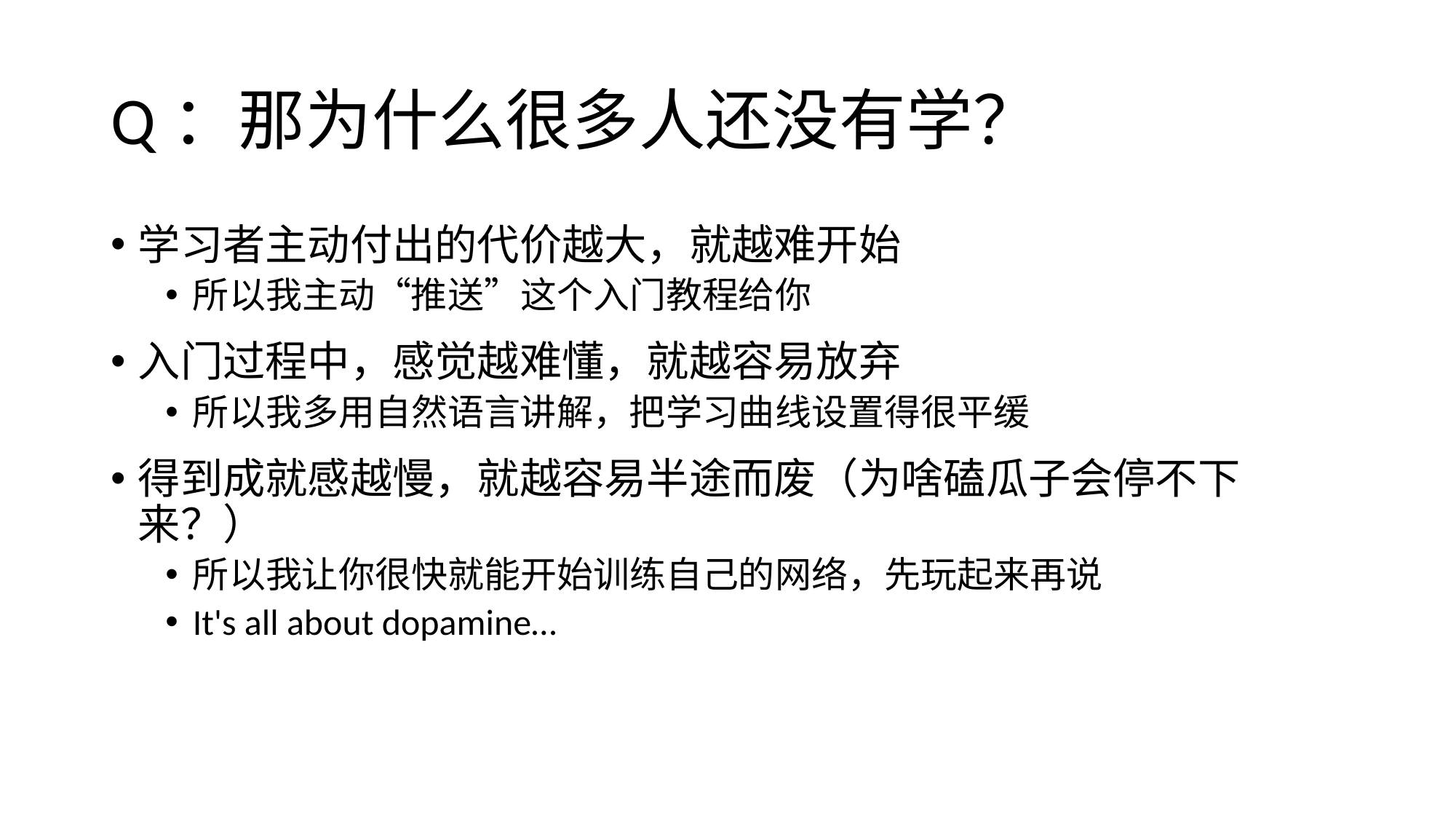

# Q：那为什么很多人还没有学？
学习者主动付出的代价越大，就越难开始
所以我主动“推送”这个入门教程给你
入门过程中，感觉越难懂，就越容易放弃
所以我多用自然语言讲解，把学习曲线设置得很平缓
得到成就感越慢，就越容易半途而废（为啥磕瓜子会停不下来？）
所以我让你很快就能开始训练自己的网络，先玩起来再说
It's all about dopamine…